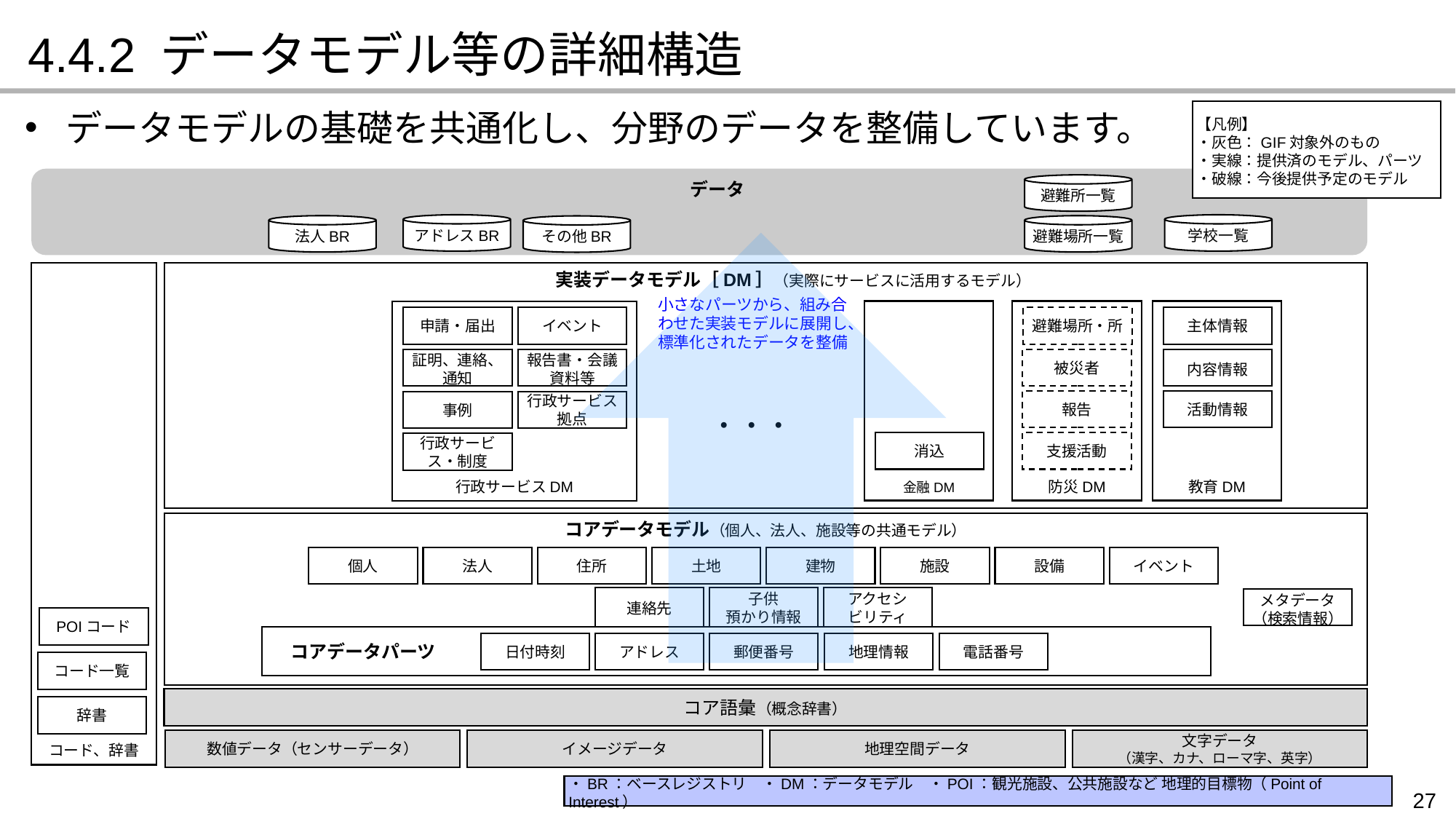

4.4.2 データモデル等の詳細構造
データモデルの基礎を共通化し、分野のデータを整備しています。
【凡例】
・灰色：GIF対象外のもの
・実線：提供済のモデル、パーツ
・破線：今後提供予定のモデル
　　データ
避難所一覧
アドレスBR
学校一覧
法人BR
避難場所一覧
その他BR

コード、辞書
　　　実装データモデル［DM］（実際にサービスに活用するモデル）
小さなパーツから、組み合わせた実装モデルに展開し、
標準化されたデータを整備
金融DM
防災DM
教育DM
行政サービスDM
申請・届出
イベント
避難場所・所
主体情報
証明、連絡、通知
報告書・会議資料等
被災者
内容情報
報告
活動情報
事例
行政サービス拠点
・・・
消込
支援活動
行政サービス・制度
コアデータモデル（個人、法人、施設等の共通モデル）
個人
法人
住所
土地
建物
施設
設備
イベント
連絡先
子供
預かり情報
アクセシ
ビリティ
メタデータ
（検索情報）
POIコード
　コアデータパーツ
日付時刻
アドレス
郵便番号
地理情報
電話番号
コード一覧
コア語彙（概念辞書）
辞書
数値データ（センサーデータ）
イメージデータ
地理空間データ
文字データ
（漢字、カナ、ローマ字、英字）
・BR：ベースレジストリ　・DM：データモデル　・POI：観光施設、公共施設など 地理的目標物（Point of Interest）
27